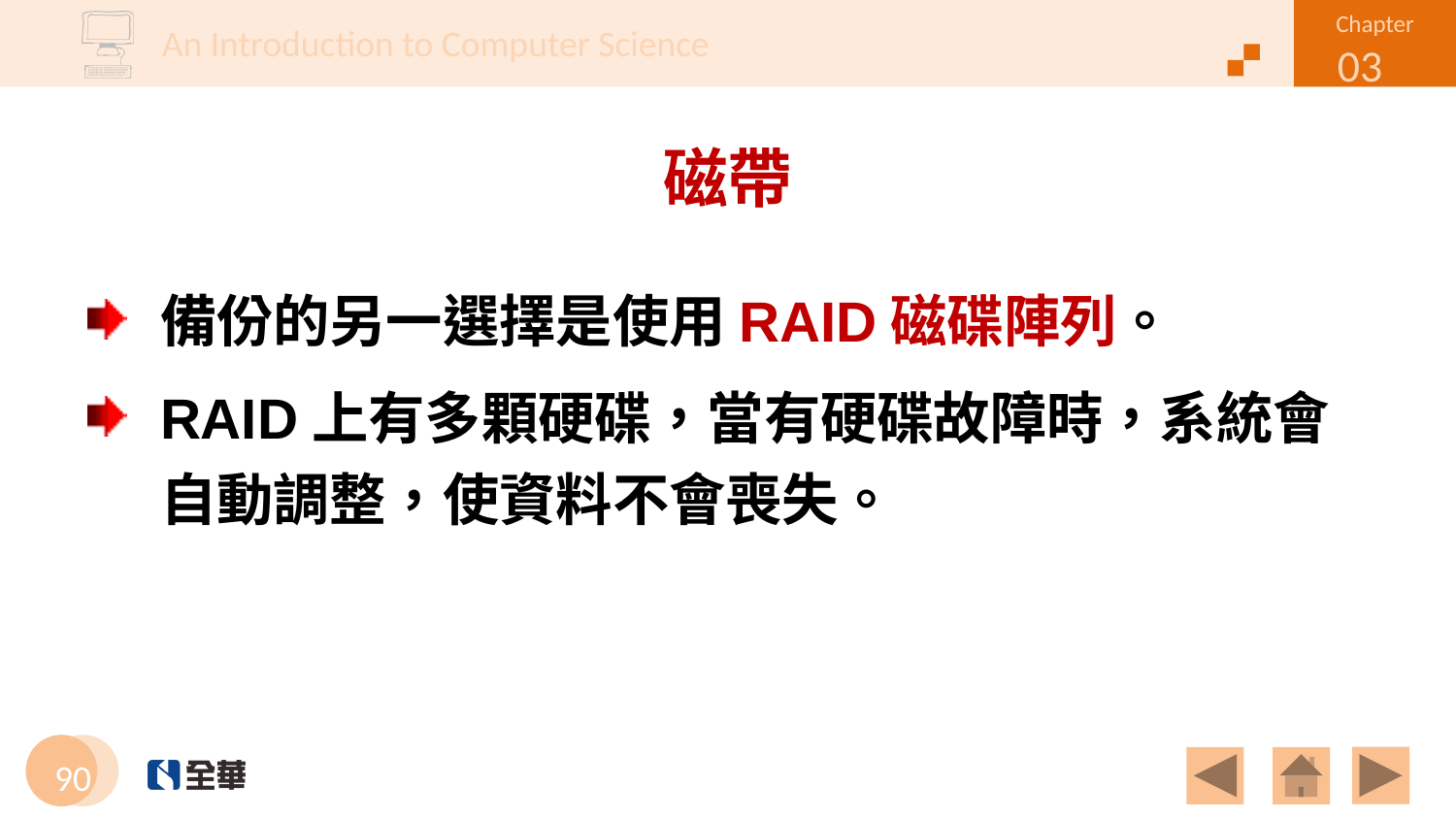

# 磁帶
備份的另一選擇是使用RAID磁碟陣列。
RAID上有多顆硬碟，當有硬碟故障時，系統會自動調整，使資料不會喪失。